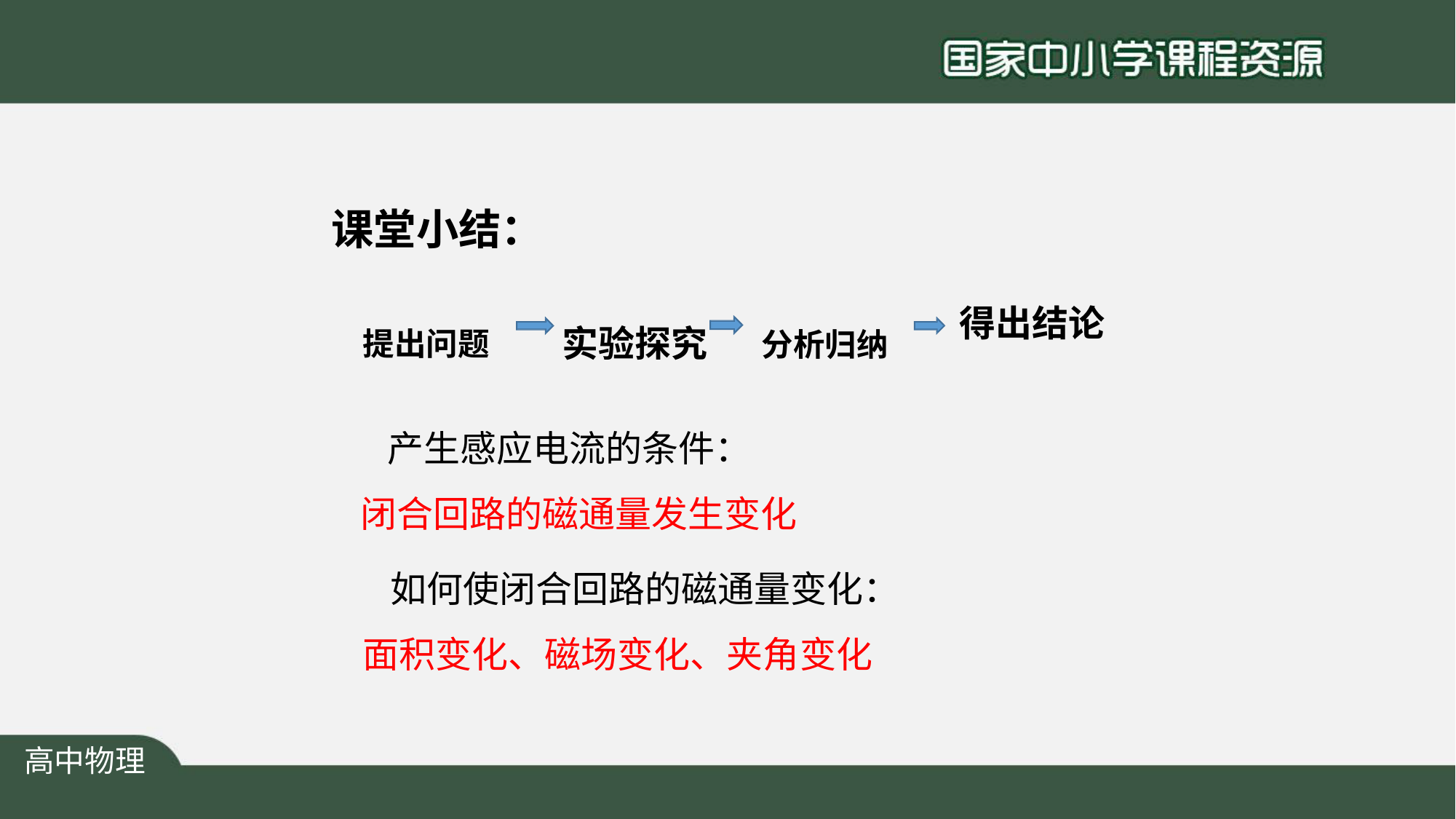

# 课堂小结：
得出结论
提出问题	实验探究	分析归纳

产生感应电流的条件：
闭合回路的磁通量发生变化
如何使闭合回路的磁通量变化： 面积变化、磁场变化、夹角变化

高中物理